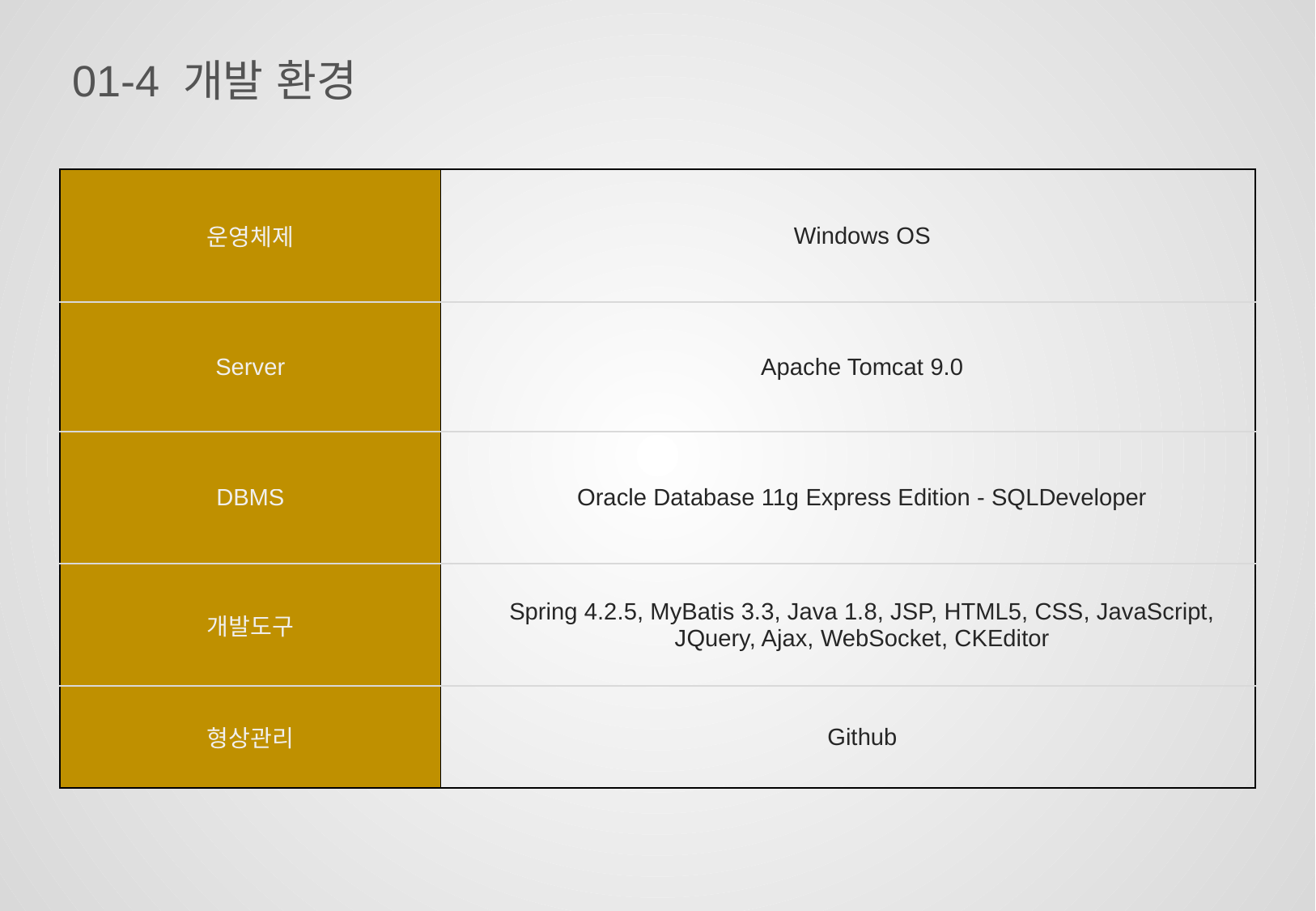

01-4 개발 환경
| 운영체제 | Windows OS |
| --- | --- |
| Server | Apache Tomcat 9.0 |
| DBMS | Oracle Database 11g Express Edition - SQLDeveloper |
| 개발도구 | Spring 4.2.5, MyBatis 3.3, Java 1.8, JSP, HTML5, CSS, JavaScript, JQuery, Ajax, WebSocket, CKEditor |
| 형상관리 | Github |